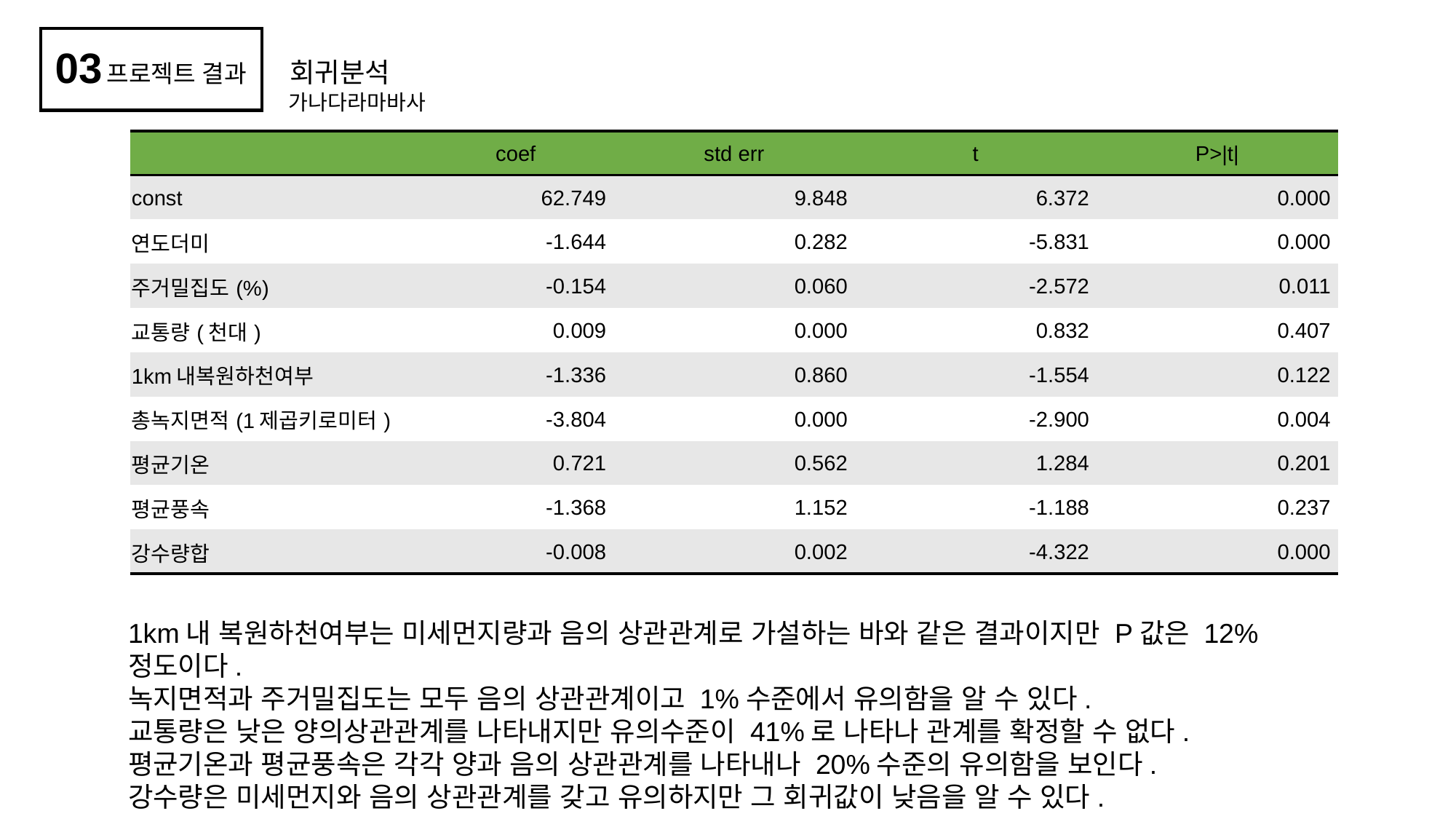

03
회귀분석
프로젝트 결과
가나다라마바사
|  | coef | std err | t | P>|t| |
| --- | --- | --- | --- | --- |
| const | 62.749 | 9.848 | 6.372 | 0.000 |
| 연도더미 | -1.644 | 0.282 | -5.831 | 0.000 |
| 주거밀집도(%) | -0.154 | 0.060 | -2.572 | 0.011 |
| 교통량(천대) | 0.009 | 0.000 | 0.832 | 0.407 |
| 1km내복원하천여부 | -1.336 | 0.860 | -1.554 | 0.122 |
| 총녹지면적(1제곱키로미터) | -3.804 | 0.000 | -2.900 | 0.004 |
| 평균기온 | 0.721 | 0.562 | 1.284 | 0.201 |
| 평균풍속 | -1.368 | 1.152 | -1.188 | 0.237 |
| 강수량합 | -0.008 | 0.002 | -4.322 | 0.000 |
1km내 복원하천여부는 미세먼지량과 음의 상관관계로 가설하는 바와 같은 결과이지만 P값은 12%정도이다.
녹지면적과 주거밀집도는 모두 음의 상관관계이고 1%수준에서 유의함을 알 수 있다.
교통량은 낮은 양의상관관계를 나타내지만 유의수준이 41%로 나타나 관계를 확정할 수 없다.
평균기온과 평균풍속은 각각 양과 음의 상관관계를 나타내나 20%수준의 유의함을 보인다.
강수량은 미세먼지와 음의 상관관계를 갖고 유의하지만 그 회귀값이 낮음을 알 수 있다.